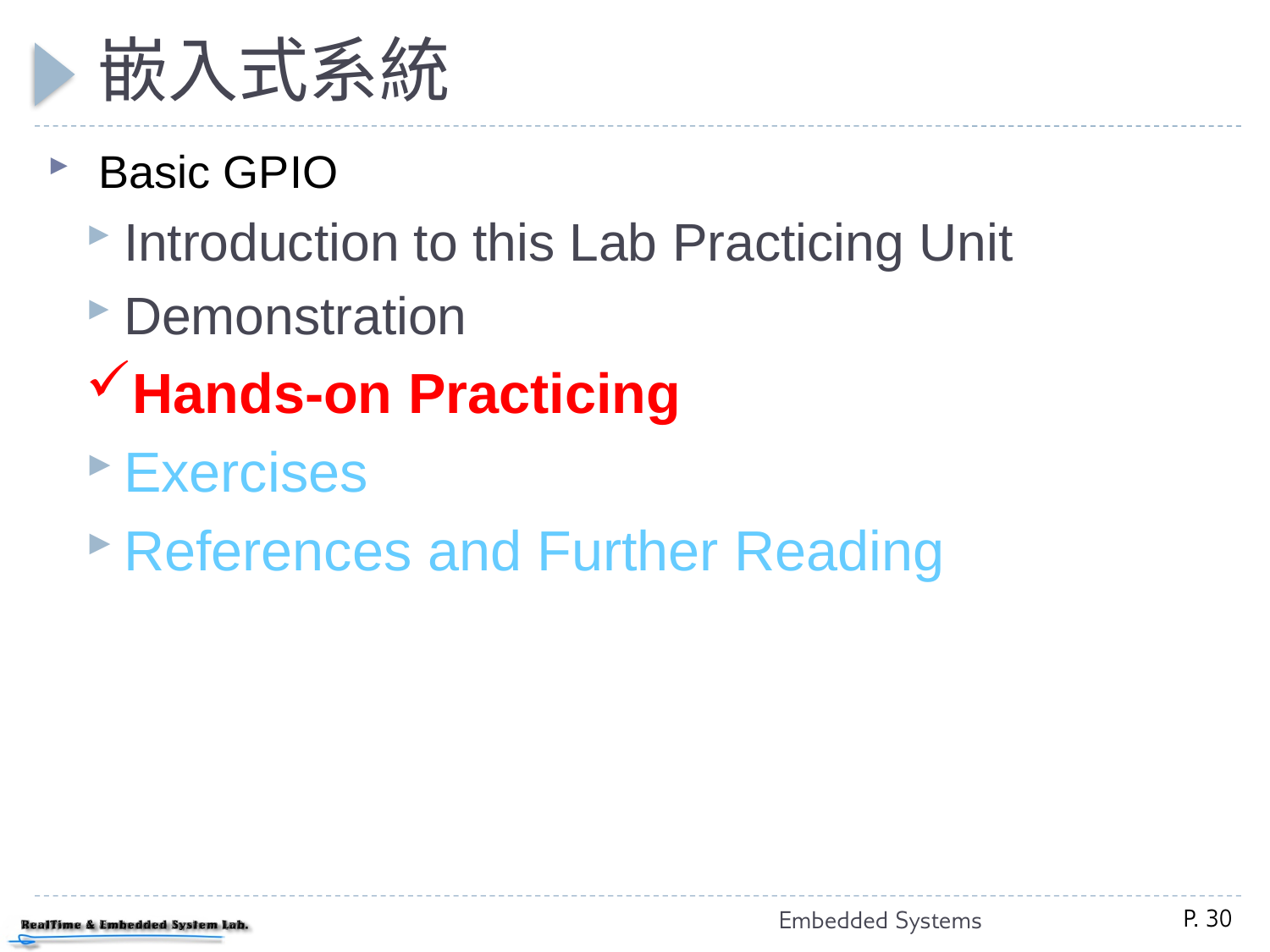

# 嵌入式系統
 Basic GPIO
Introduction to this Lab Practicing Unit
Demonstration
Hands-on Practicing
Exercises
References and Further Reading

Embedded Systems